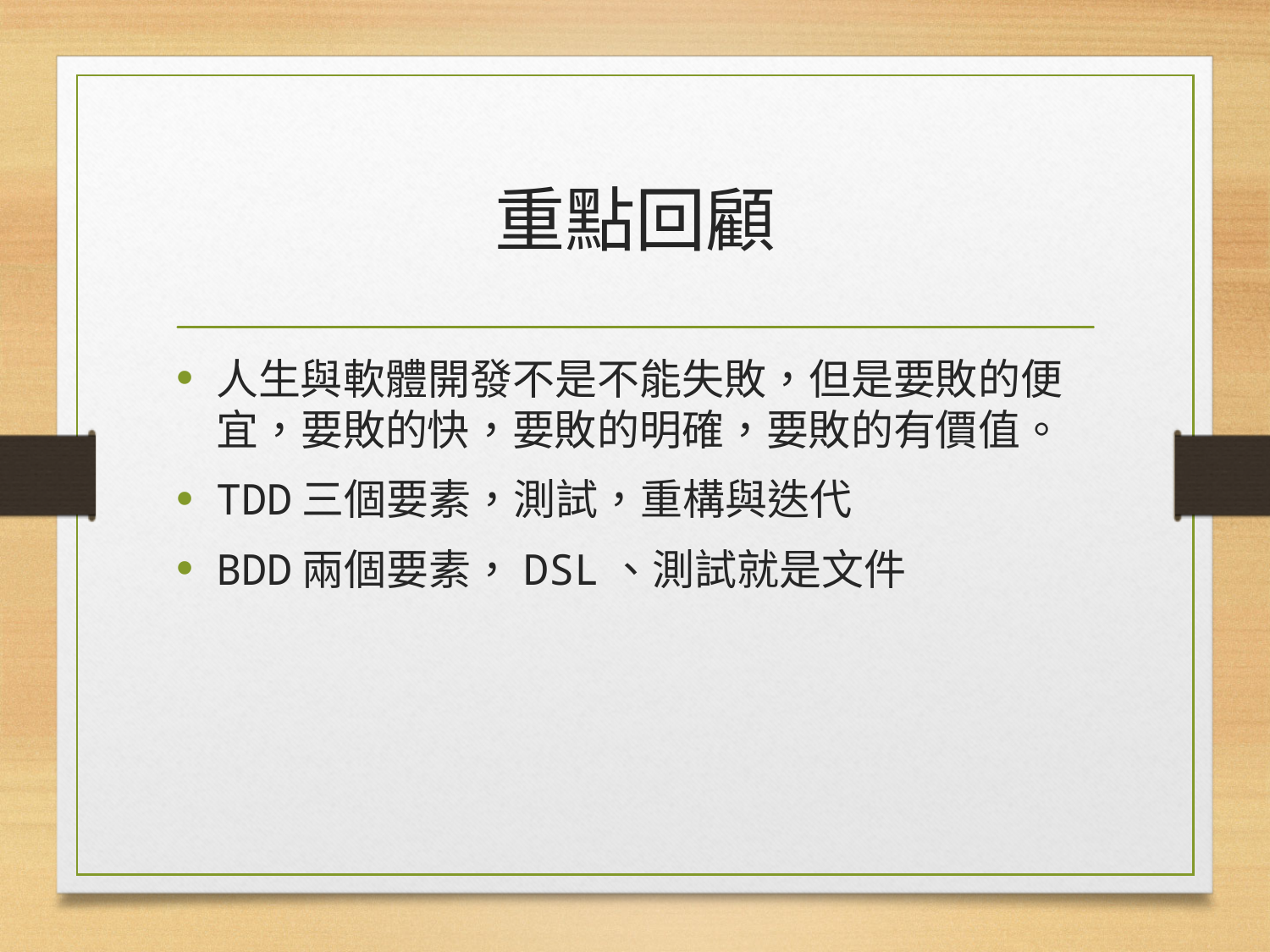

# 重點回顧
人生與軟體開發不是不能失敗，但是要敗的便宜，要敗的快，要敗的明確，要敗的有價值。
TDD三個要素，測試，重構與迭代
BDD兩個要素，DSL、測試就是文件